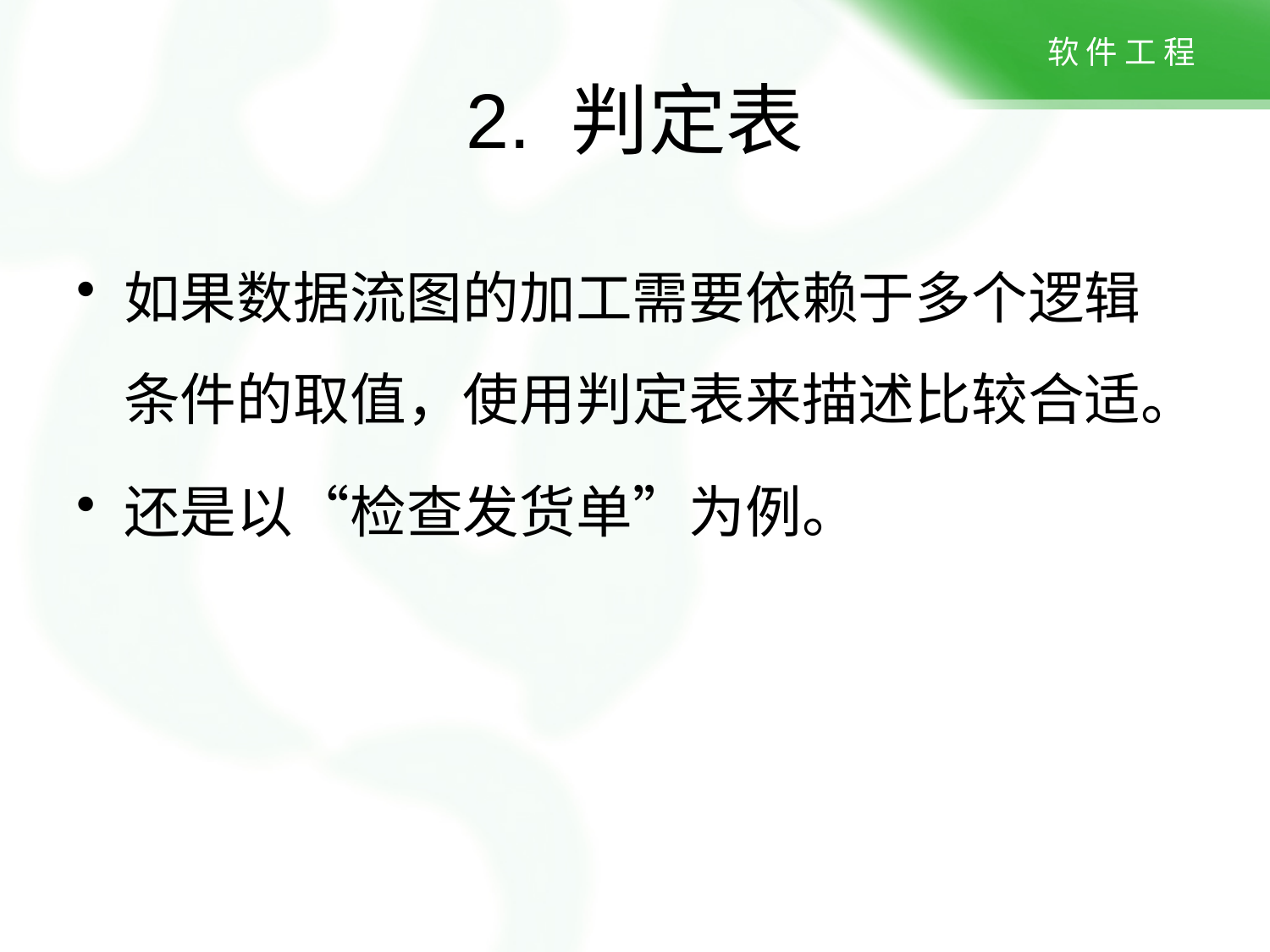

# 2. 判定表
如果数据流图的加工需要依赖于多个逻辑条件的取值，使用判定表来描述比较合适。
还是以“检查发货单”为例。